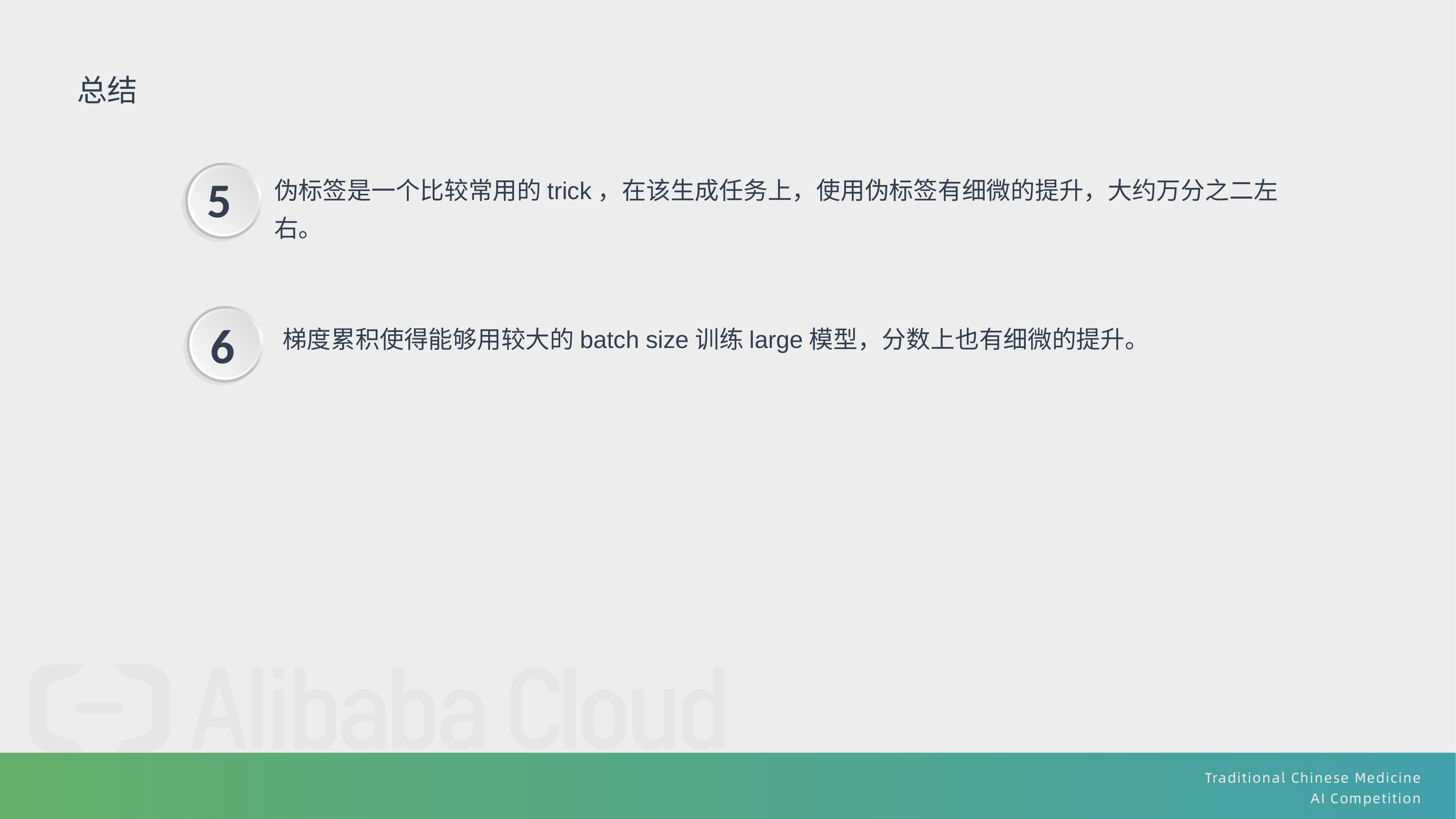

总结
伪标签是一个比较常用的trick，在该生成任务上，使用伪标签有细微的提升，大约万分之二左右。

5

6
梯度累积使得能够用较大的batch size训练large模型，分数上也有细微的提升。